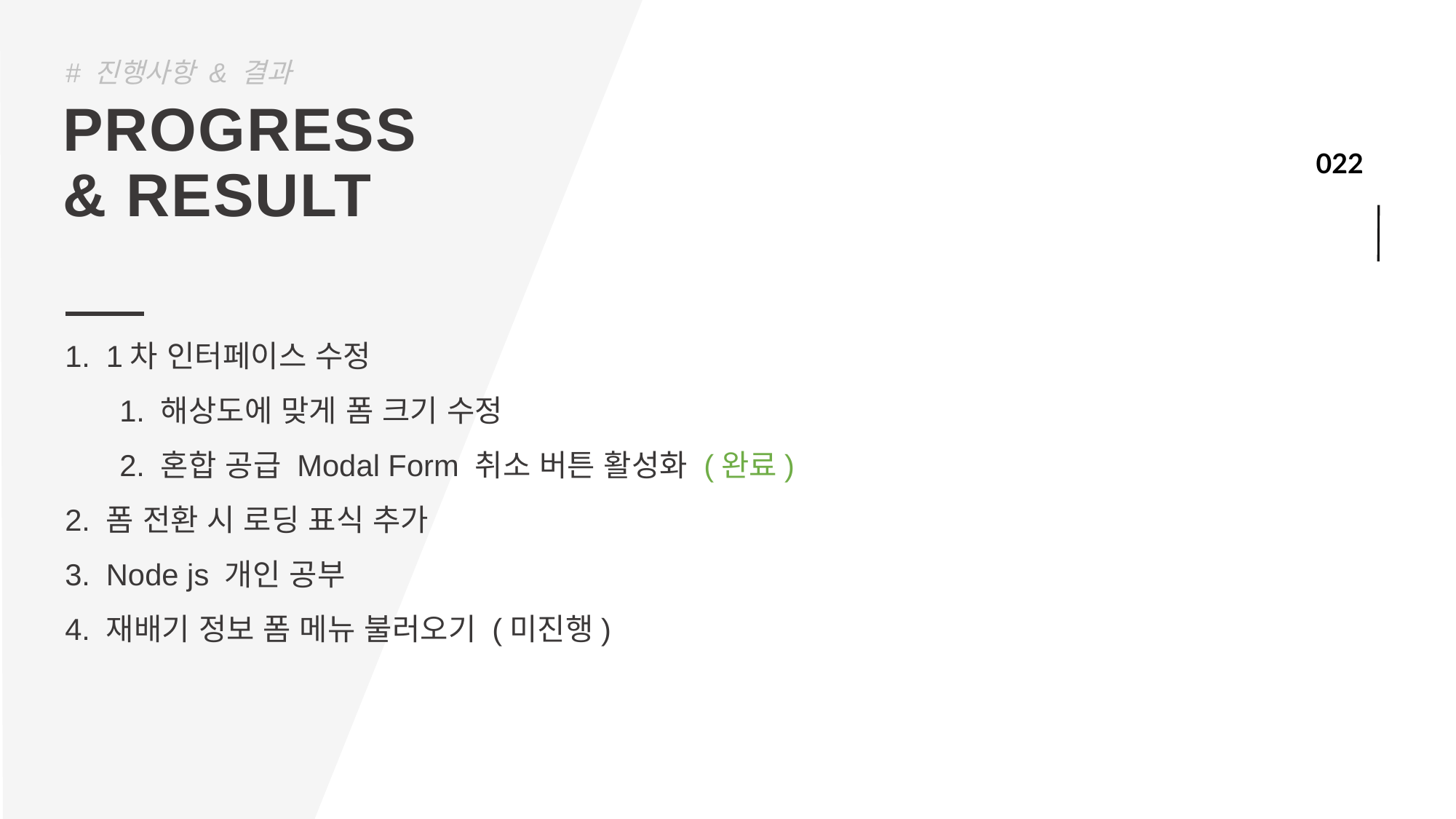

# 진행사항 & 결과
PROGRESS
& RESULT
1차 인터페이스 수정
해상도에 맞게 폼 크기 수정
혼합 공급 Modal Form 취소 버튼 활성화 (완료)
폼 전환 시 로딩 표식 추가
Node js 개인 공부
재배기 정보 폼 메뉴 불러오기 (미진행)